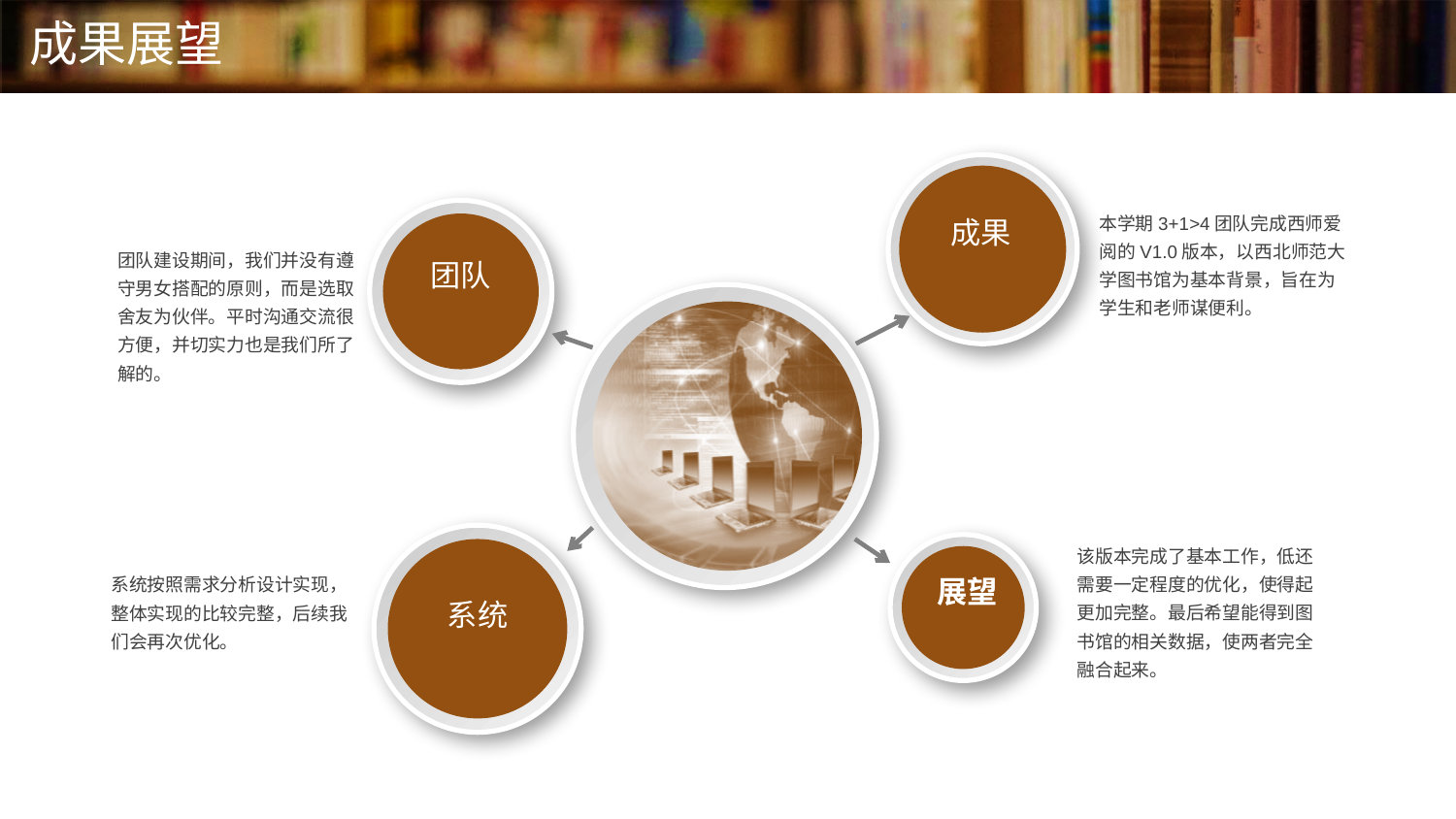

# 成果展望

成果

团队
本学期3+1>4团队完成西师爱阅的V1.0版本，以西北师范大学图书馆为基本背景，旨在为学生和老师谋便利。
团队建设期间，我们并没有遵守男女搭配的原则，而是选取舍友为伙伴。平时沟通交流很方便，并切实力也是我们所了解的。

系统

展望
该版本完成了基本工作，低还需要一定程度的优化，使得起更加完整。最后希望能得到图书馆的相关数据，使两者完全融合起来。
系统按照需求分析设计实现，整体实现的比较完整，后续我们会再次优化。